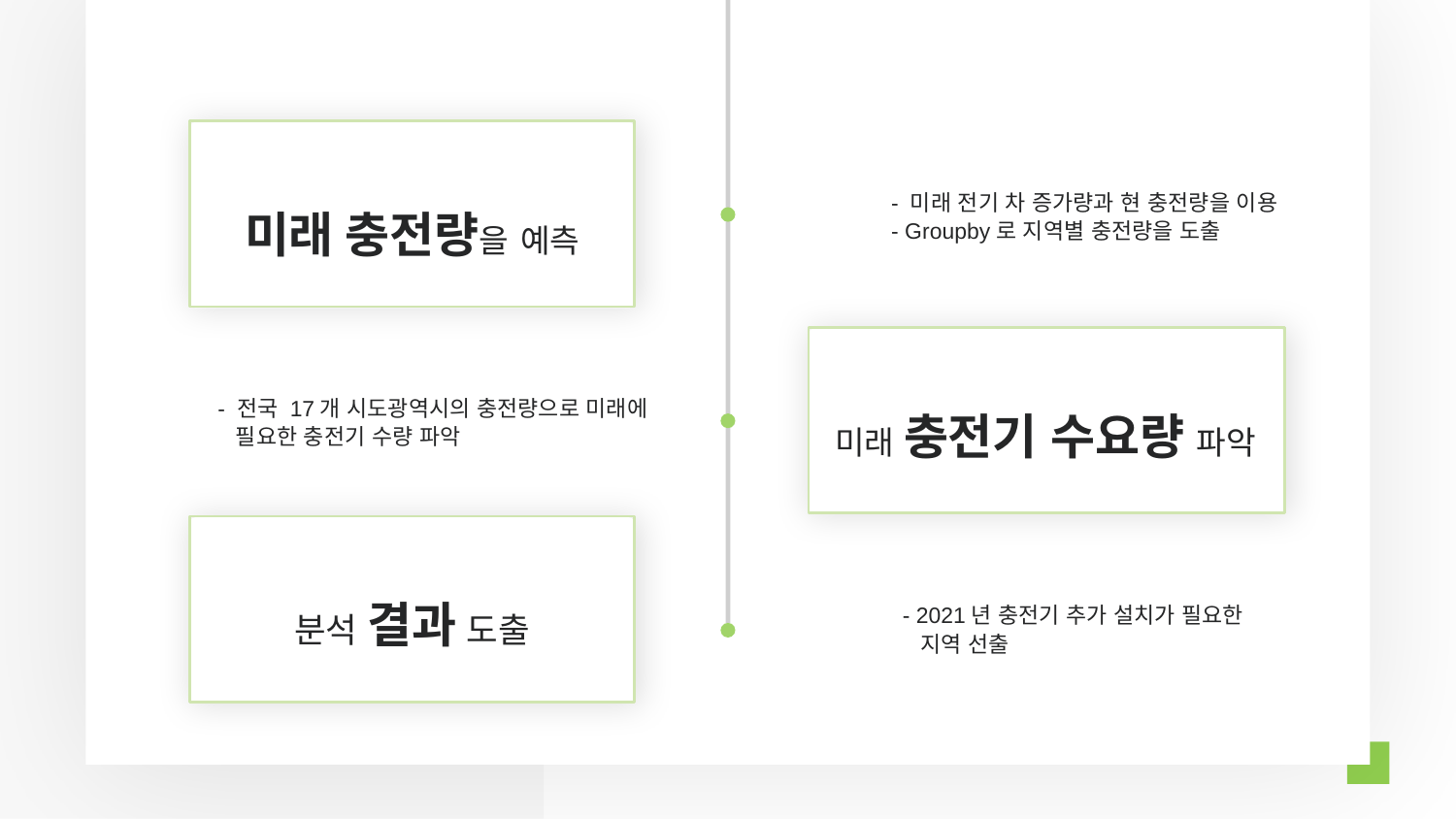

미래 충전량을 예측
- 미래 전기 차 증가량과 현 충전량을 이용
- Groupby로 지역별 충전량을 도출

미래 충전기 수요량 파악
- 전국 17개 시도광역시의 충전량으로 미래에
  필요한 충전기 수량 파악

분석 결과 도출
- 2021년 충전기 추가 설치가 필요한
  지역 선출